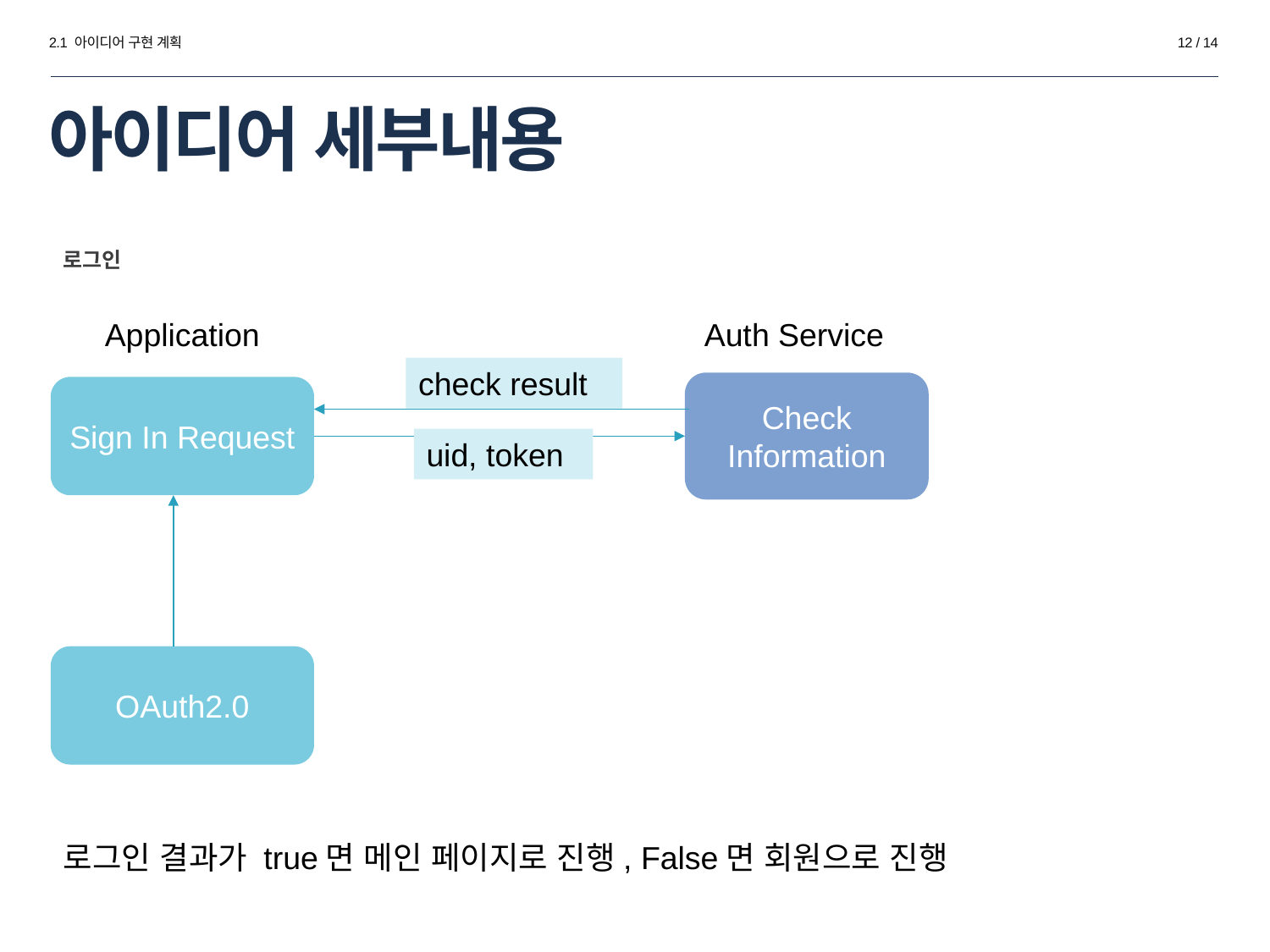

2.1 아이디어 구현 계획
12 / 14
# 아이디어 세부내용
로그인
Application
Auth Service
check result
Check Information
Sign In Request
uid, token
OAuth2.0
로그인 결과가 true면 메인 페이지로 진행, False면 회원으로 진행